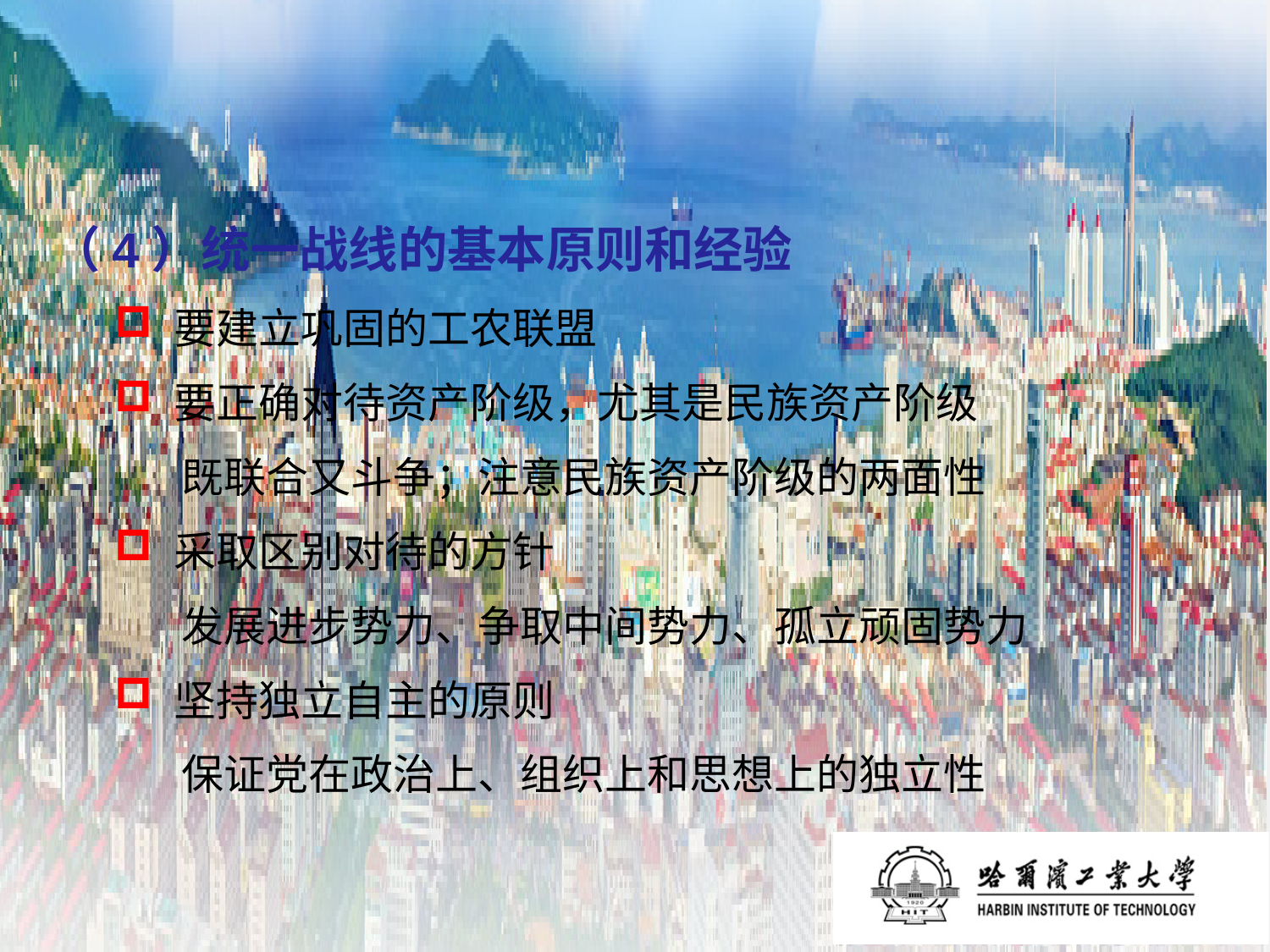

（4）统一战线的基本原则和经验
 要建立巩固的工农联盟
 要正确对待资产阶级，尤其是民族资产阶级
      既联合又斗争；注意民族资产阶级的两面性
 采取区别对待的方针
      发展进步势力、争取中间势力、孤立顽固势力
 坚持独立自主的原则
      保证党在政治上、组织上和思想上的独立性